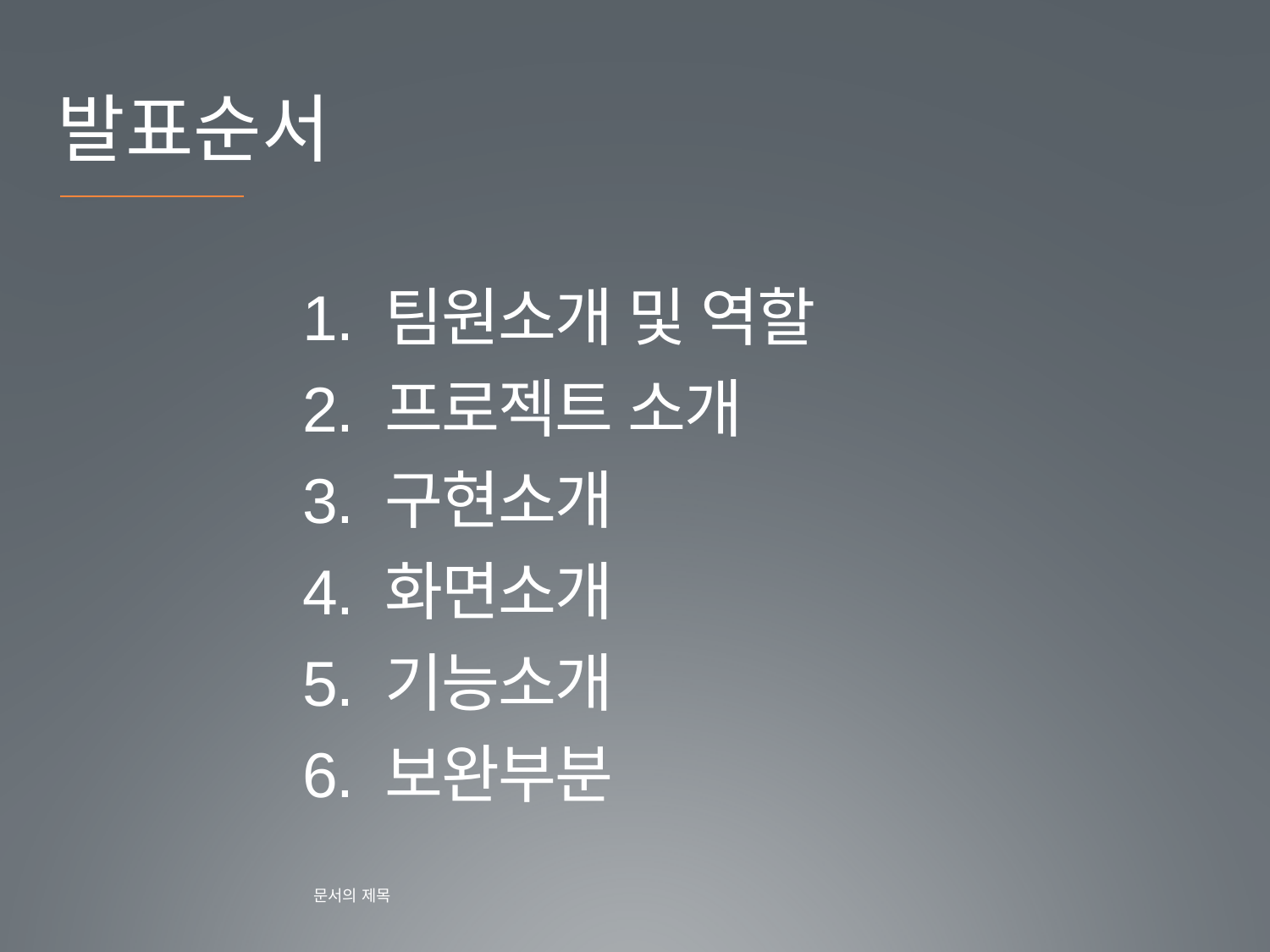

발표순서
1. 팀원소개 및 역할
2. 프로젝트 소개
3. 구현소개
4. 화면소개
5. 기능소개
6. 보완부분
문서의 제목